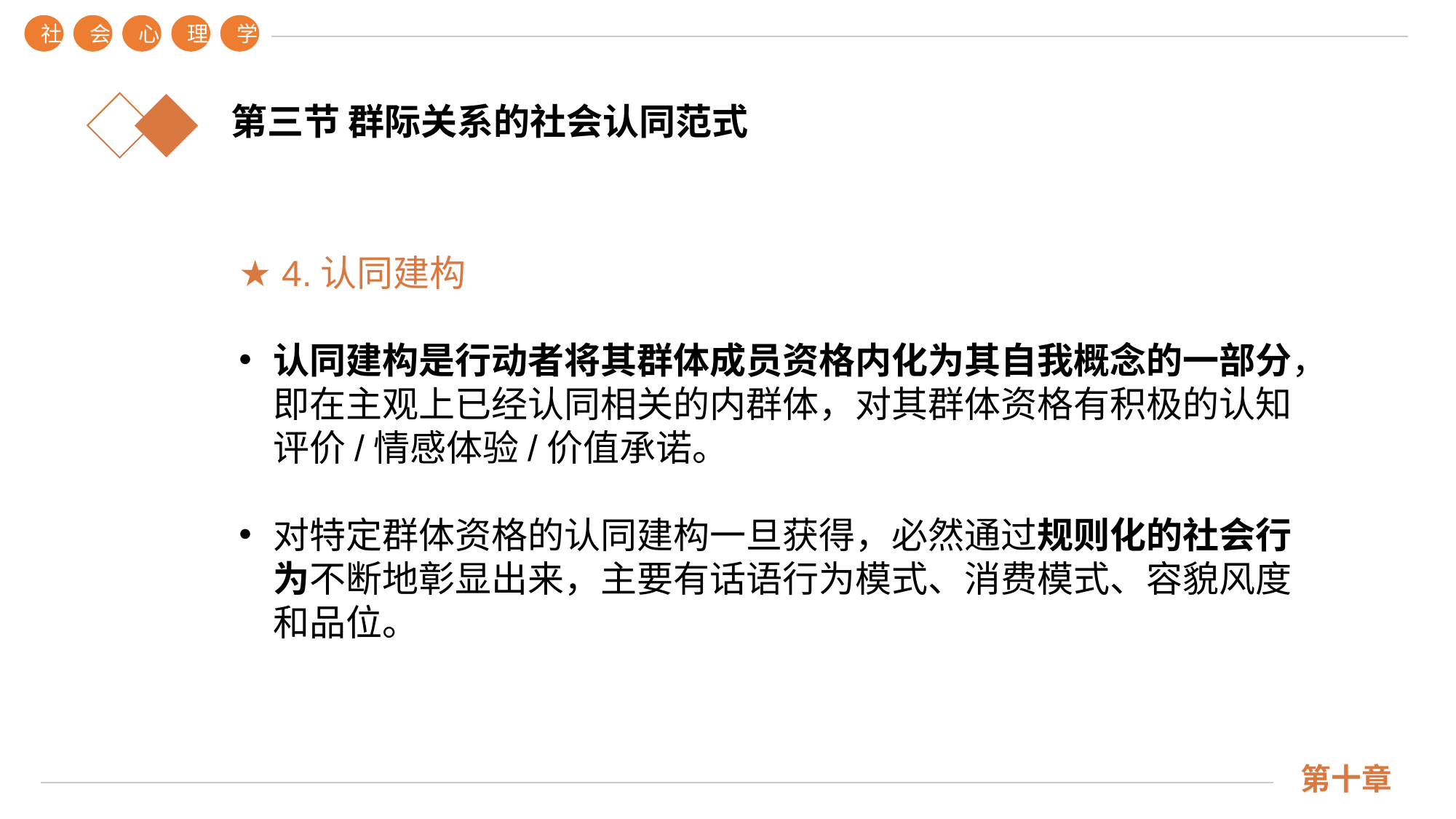

社
会
心
理
学

第三节 群际关系的社会认同范式

★ 4.认同建构

认同建构是行动者将其群体成员资格内化为其自我概念的一部分，即在主观上已经认同相关的内群体，对其群体资格有积极的认知评价/情感体验/价值承诺。

对特定群体资格的认同建构一旦获得，必然通过规则化的社会行为不断地彰显出来，主要有话语行为模式、消费模式、容貌风度和品位。
第十章